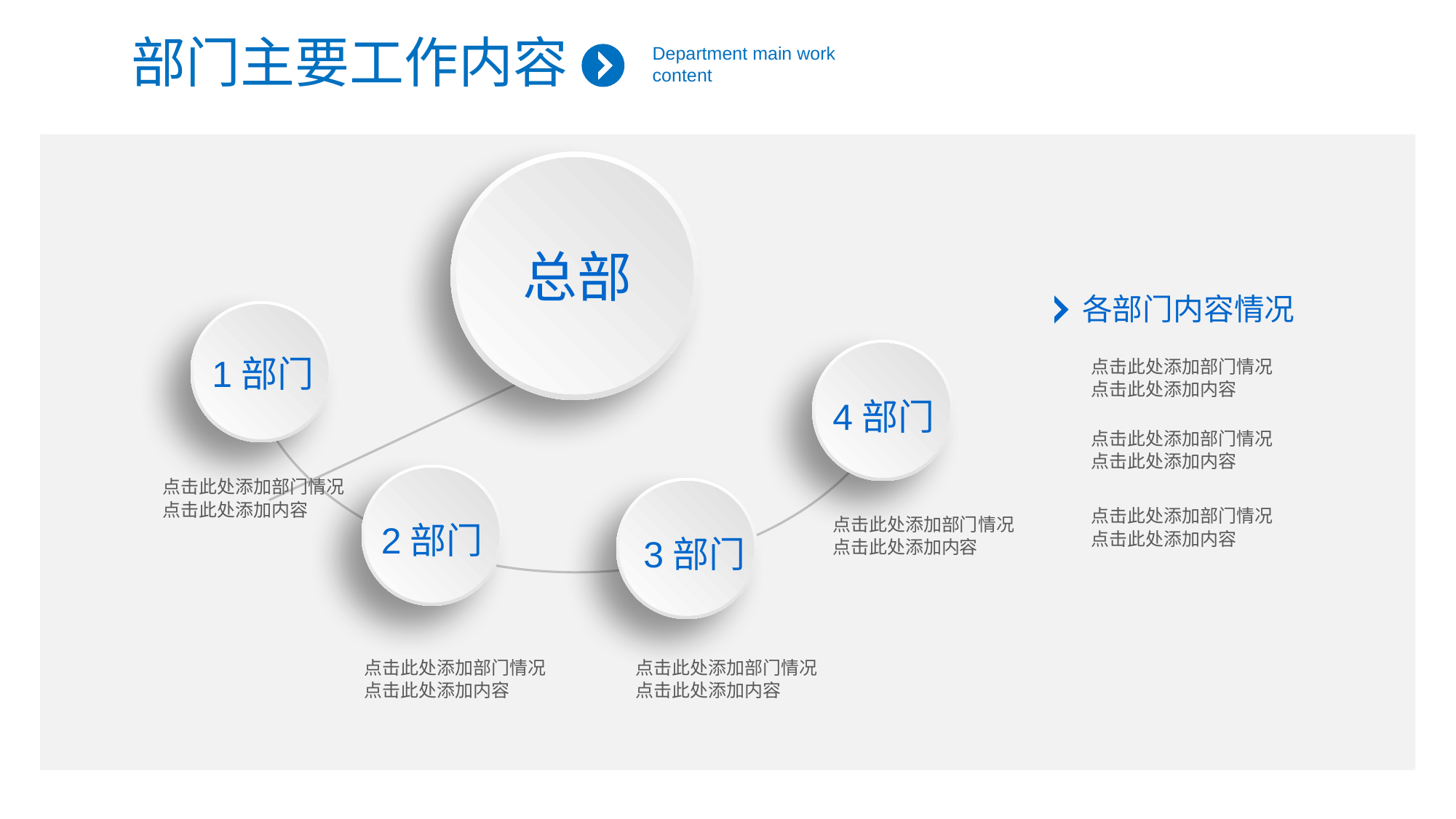

部门主要工作内容
Department main work content

总部
各部门内容情况

1部门
点击此处添加部门情况
点击此处添加内容
4部门
点击此处添加部门情况
点击此处添加内容

点击此处添加部门情况
点击此处添加内容

点击此处添加部门情况
点击此处添加内容
点击此处添加部门情况
点击此处添加内容
2部门
3部门
点击此处添加部门情况
点击此处添加内容
点击此处添加部门情况
点击此处添加内容